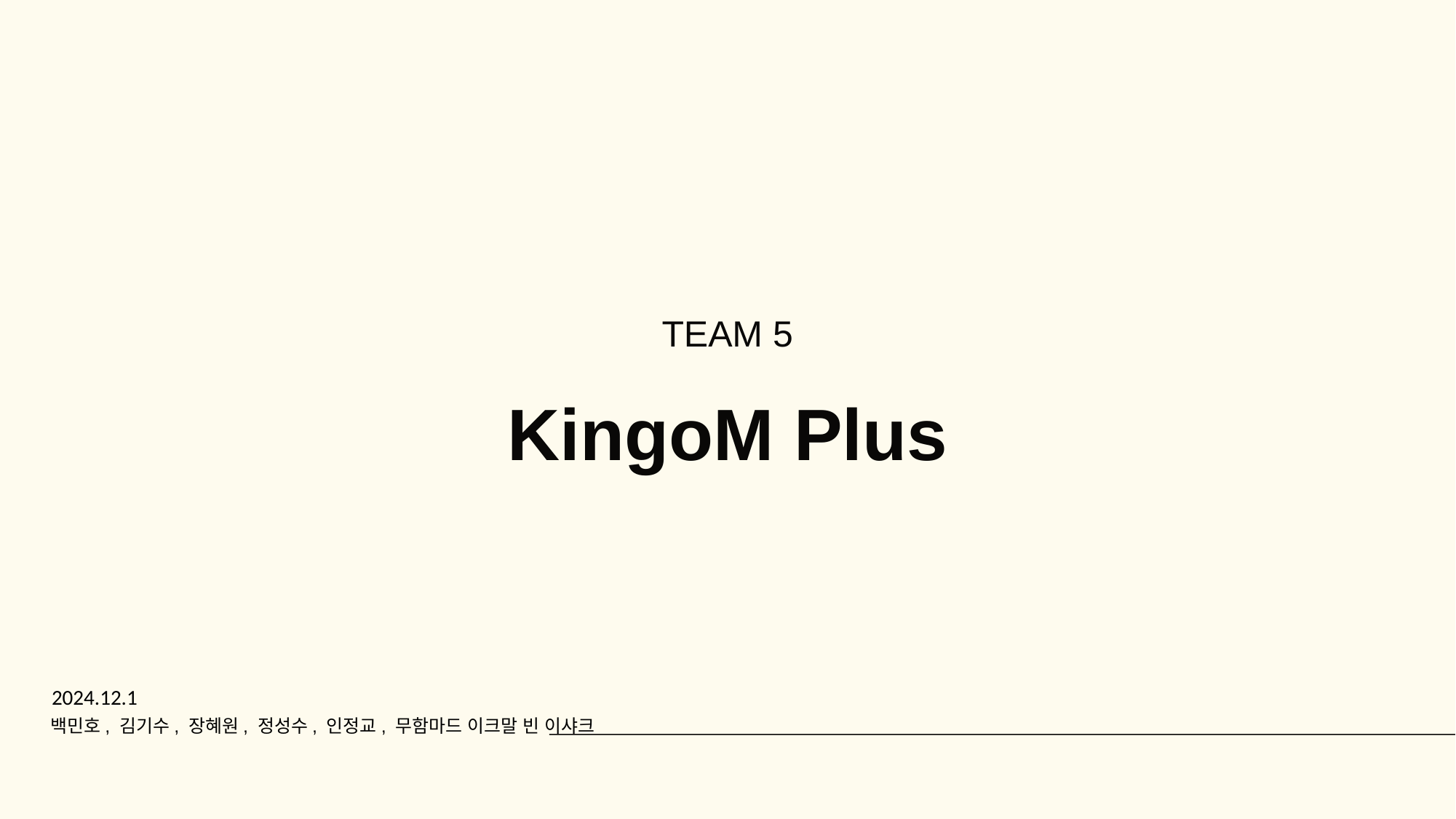

영어 : Calibri
한글 : 나눔 바른 고딕 (본문은 light, 제목은 bold)
TEAM 5
KingoM Plus
2024.12.1
백민호, 김기수, 장혜원, 정성수, 인정교, 무함마드 이크말 빈 이샤크